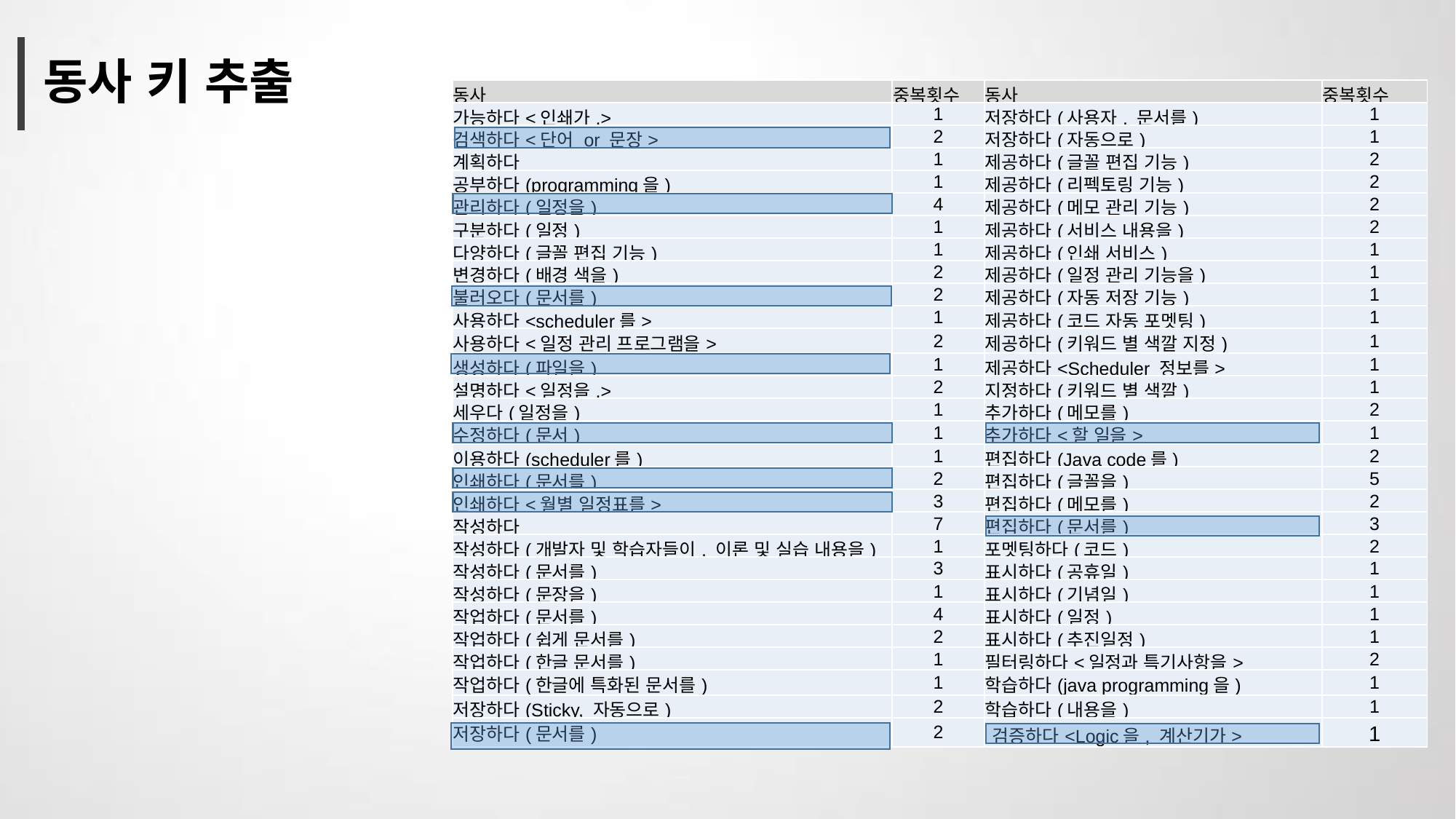

동사 키 추출
| 동사 | 중복횟수 | 동사 | 중복횟수 |
| --- | --- | --- | --- |
| 가능하다<인쇄가,> | 1 | 저장하다(사용자, 문서를) | 1 |
| 검색하다<단어 or 문장> | 2 | 저장하다(자동으로) | 1 |
| 계획하다 | 1 | 제공하다(글꼴 편집 기능) | 2 |
| 공부하다(programming을) | 1 | 제공하다(리펙토링 기능) | 2 |
| 관리하다(일정을) | 4 | 제공하다(메모 관리 기능) | 2 |
| 구분하다(일정) | 1 | 제공하다(서비스 내용을) | 2 |
| 다양하다(글꼴 편집 기능) | 1 | 제공하다(인쇄 서비스) | 1 |
| 변경하다(배경 색을) | 2 | 제공하다(일정 관리 기능을) | 1 |
| 불러오다(문서를) | 2 | 제공하다(자동 저장 기능) | 1 |
| 사용하다<scheduler를> | 1 | 제공하다(코드 자동 포멧팅) | 1 |
| 사용하다<일정 관리 프로그램을> | 2 | 제공하다(키워드 별 색깔 지정) | 1 |
| 생성하다(파일을) | 1 | 제공하다<Scheduler 정보를> | 1 |
| 설명하다<일정을,> | 2 | 지정하다(키워드 별 색깔) | 1 |
| 세우다(일정을) | 1 | 추가하다(메모를) | 2 |
| 수정하다(문서) | 1 | 추가하다<할 일을> | 1 |
| 이용하다(scheduler를) | 1 | 편집하다(Java code를) | 2 |
| 인쇄하다(문서를) | 2 | 편집하다(글꼴을) | 5 |
| 인쇄하다<월별 일정표를> | 3 | 편집하다(메모를) | 2 |
| 작성하다 | 7 | 편집하다(문서를) | 3 |
| 작성하다(개발자 및 학습자들이, 이론 및 실습 내용을) | 1 | 포멧팅하다(코드) | 2 |
| 작성하다(문서를) | 3 | 표시하다(공휴일) | 1 |
| 작성하다(문장을) | 1 | 표시하다(기념일) | 1 |
| 작업하다(문서를) | 4 | 표시하다(일정) | 1 |
| 작업하다(쉽게 문서를) | 2 | 표시하다(추진일정) | 1 |
| 작업하다(한글 문서를) | 1 | 필터링하다<일정과 특기사항을> | 2 |
| 작업하다(한글에 특화된 문서를) | 1 | 학습하다(java programming을) | 1 |
| 저장하다(Sticky, 자동으로) | 2 | 학습하다(내용을) | 1 |
| 저장하다(문서를) | 2 | 검증하다<Logic을, 계산기가> | 1 |